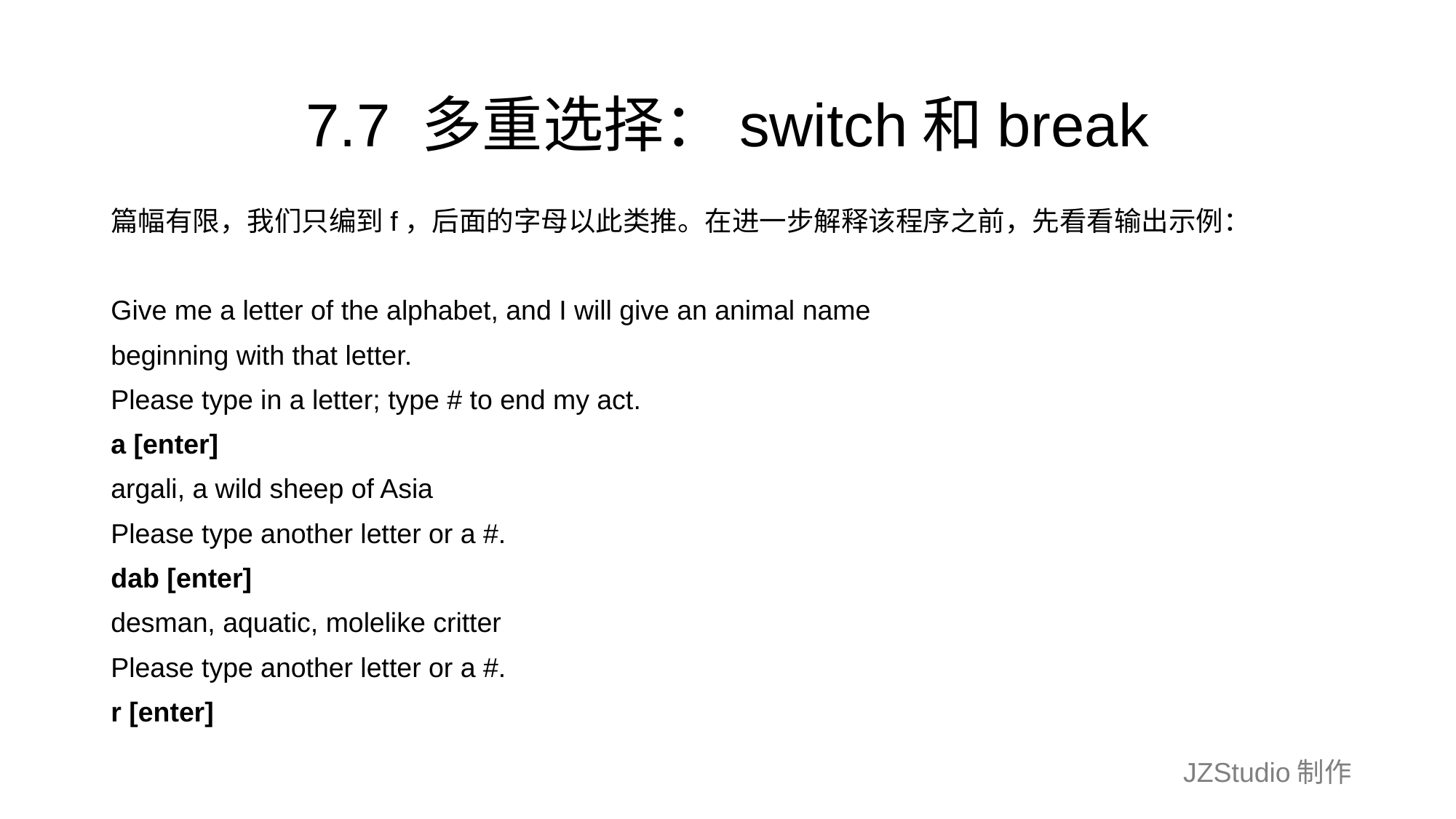

# 7.7 多重选择：switch和break
篇幅有限，我们只编到f，后面的字母以此类推。在进一步解释该程序之前，先看看输出示例：

Give me a letter of the alphabet, and I will give an animal name
beginning with that letter.
Please type in a letter; type # to end my act.
a [enter]
argali, a wild sheep of Asia
Please type another letter or a #.
dab [enter]
desman, aquatic, molelike critter
Please type another letter or a #.
r [enter]